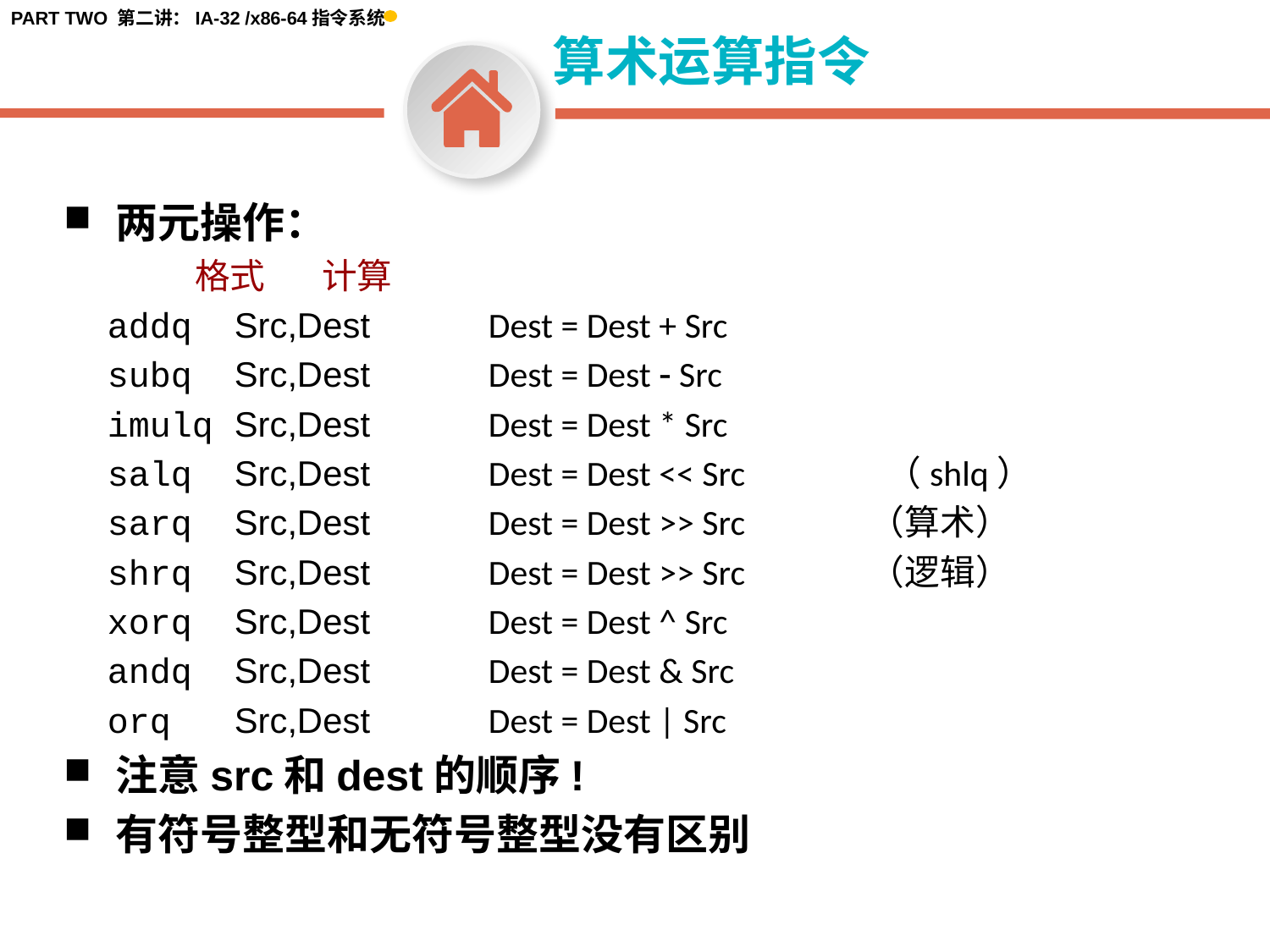

PART TWO 第二讲：IA-32 /x86-64指令系统

算术运算指令

两元操作：
	格式	计算
addq	Src,Dest	Dest = Dest + Src
subq	Src,Dest	Dest = Dest − Src
imulq	Src,Dest	Dest = Dest * Src
salq	Src,Dest	Dest = Dest << Src	 （shlq）
sarq	Src,Dest	Dest = Dest >> Src	（算术）
shrq	Src,Dest	Dest = Dest >> Src	（逻辑）
xorq	Src,Dest	Dest = Dest ^ Src
andq	Src,Dest	Dest = Dest & Src
orq	Src,Dest	Dest = Dest | Src
注意src和dest的顺序!
有符号整型和无符号整型没有区别